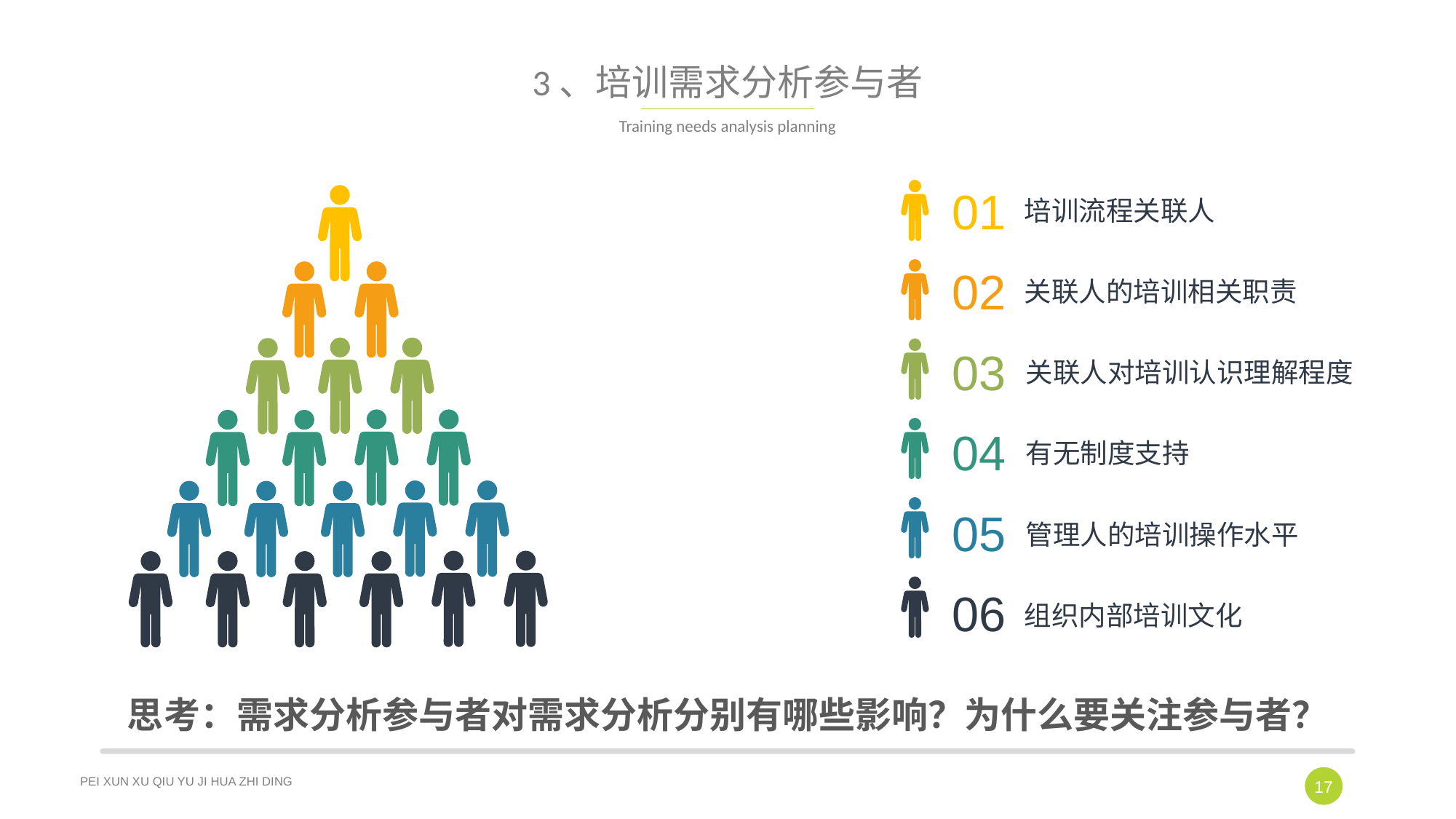

# 3、培训需求分析参与者
Training needs analysis planning
01

培训流程关联人

02

关联人的培训相关职责
03

关联人对培训认识理解程度
04

有无制度支持

05
管理人的培训操作水平

06
组织内部培训文化
思考：需求分析参与者对需求分析分别有哪些影响？为什么要关注参与者？